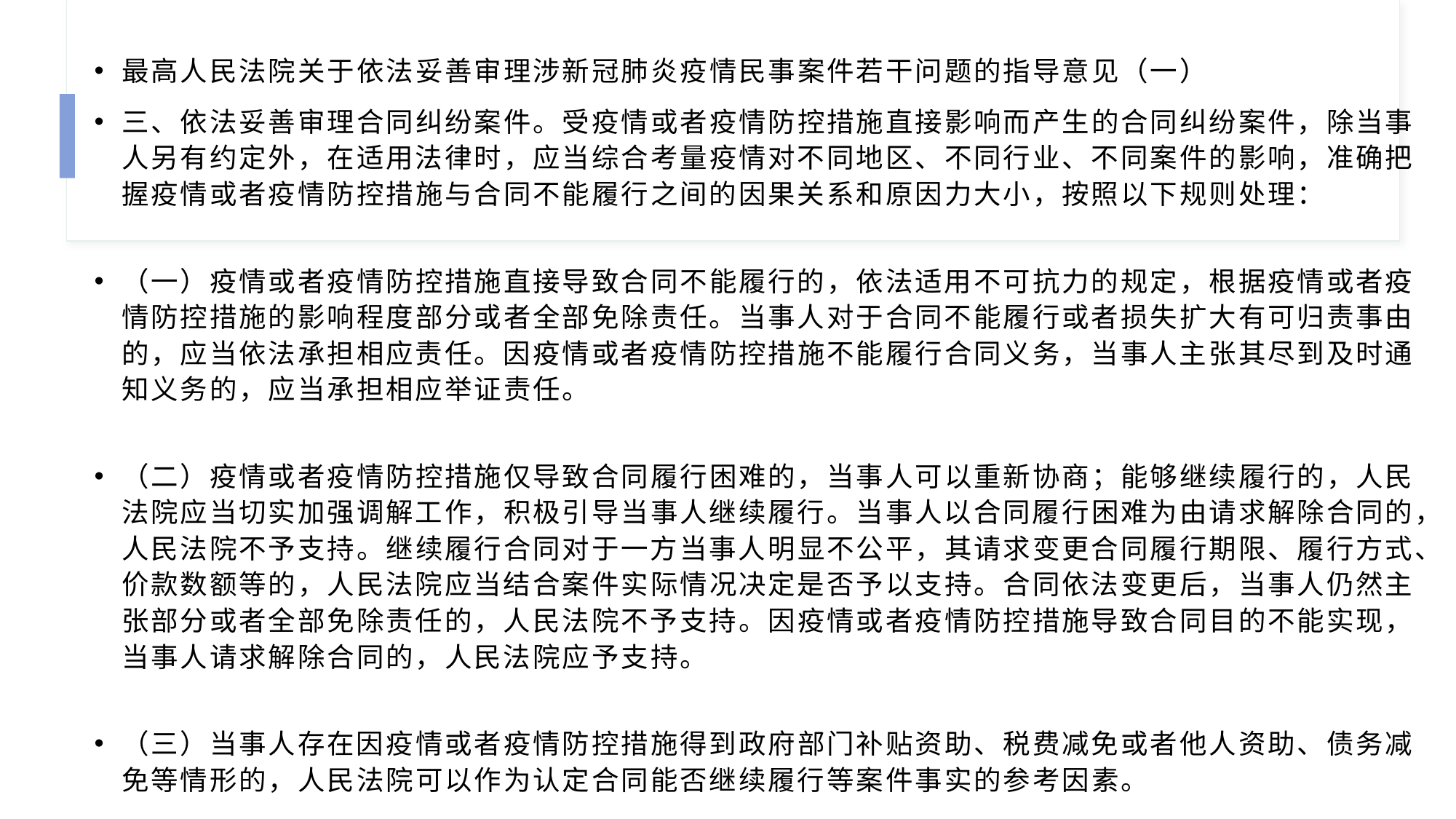

最高人民法院关于依法妥善审理涉新冠肺炎疫情民事案件若干问题的指导意见（一）
三、依法妥善审理合同纠纷案件。受疫情或者疫情防控措施直接影响而产生的合同纠纷案件，除当事人另有约定外，在适用法律时，应当综合考量疫情对不同地区、不同行业、不同案件的影响，准确把握疫情或者疫情防控措施与合同不能履行之间的因果关系和原因力大小，按照以下规则处理：
（一）疫情或者疫情防控措施直接导致合同不能履行的，依法适用不可抗力的规定，根据疫情或者疫情防控措施的影响程度部分或者全部免除责任。当事人对于合同不能履行或者损失扩大有可归责事由的，应当依法承担相应责任。因疫情或者疫情防控措施不能履行合同义务，当事人主张其尽到及时通知义务的，应当承担相应举证责任。
（二）疫情或者疫情防控措施仅导致合同履行困难的，当事人可以重新协商；能够继续履行的，人民法院应当切实加强调解工作，积极引导当事人继续履行。当事人以合同履行困难为由请求解除合同的，人民法院不予支持。继续履行合同对于一方当事人明显不公平，其请求变更合同履行期限、履行方式、价款数额等的，人民法院应当结合案件实际情况决定是否予以支持。合同依法变更后，当事人仍然主张部分或者全部免除责任的，人民法院不予支持。因疫情或者疫情防控措施导致合同目的不能实现，当事人请求解除合同的，人民法院应予支持。
（三）当事人存在因疫情或者疫情防控措施得到政府部门补贴资助、税费减免或者他人资助、债务减免等情形的，人民法院可以作为认定合同能否继续履行等案件事实的参考因素。
#